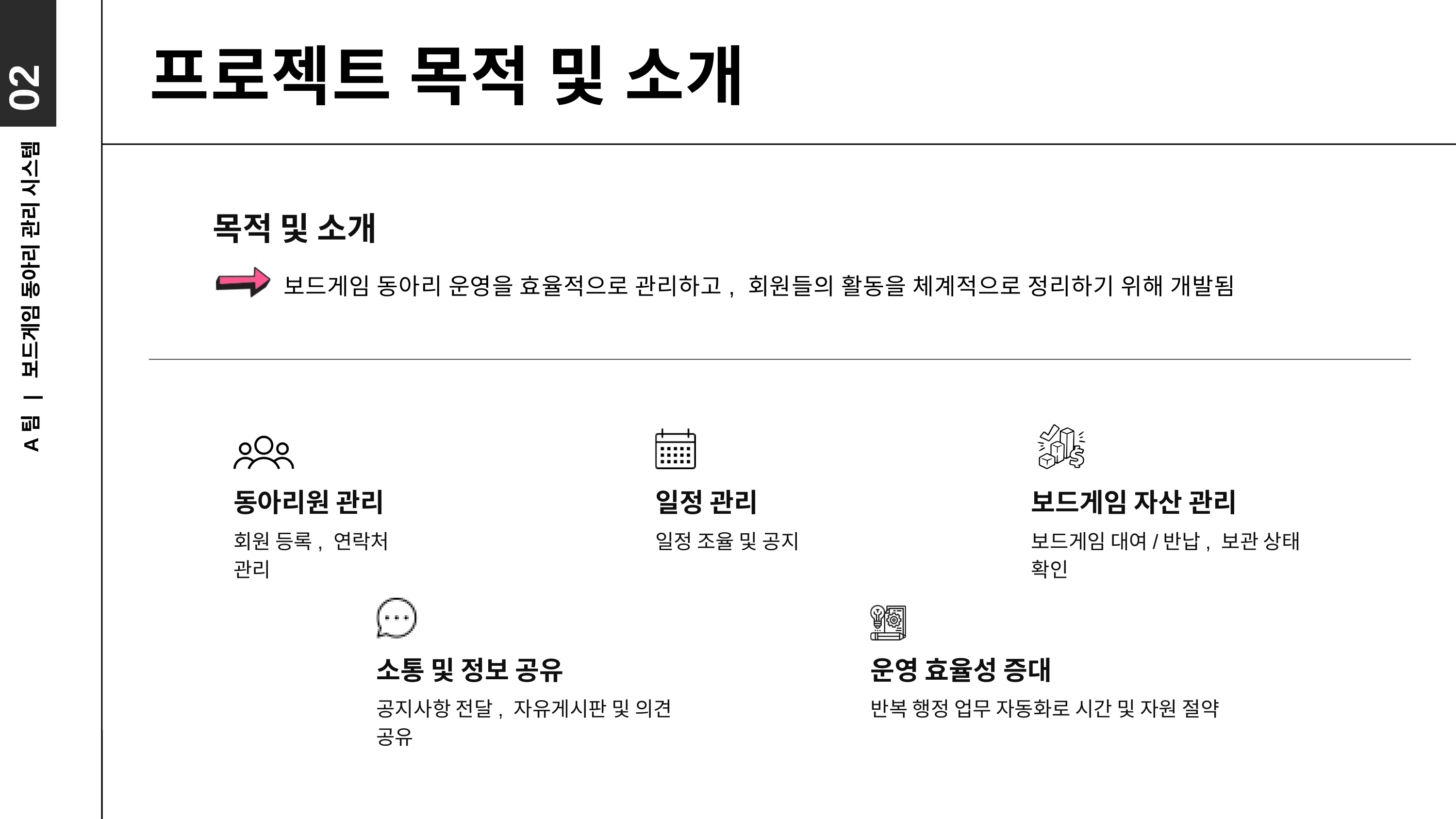

02

프로젝트 목적 및 소개

목적 및 소개
보드게임 동아리 운영을 효율적으로 관리하고, 회원들의 활동을 체계적으로 정리하기 위해 개발됨

A팀  |  보드게임 동아리 관리 시스템

동아리원 관리
일정 관리
보드게임 자산 관리
회원 등록, 연락처 관리
일정 조율 및 공지
보드게임 대여/반납, 보관 상태 확인

소통 및 정보 공유
운영 효율성 증대
공지사항 전달, 자유게시판 및 의견 공유
반복 행정 업무 자동화로 시간 및 자원 절약